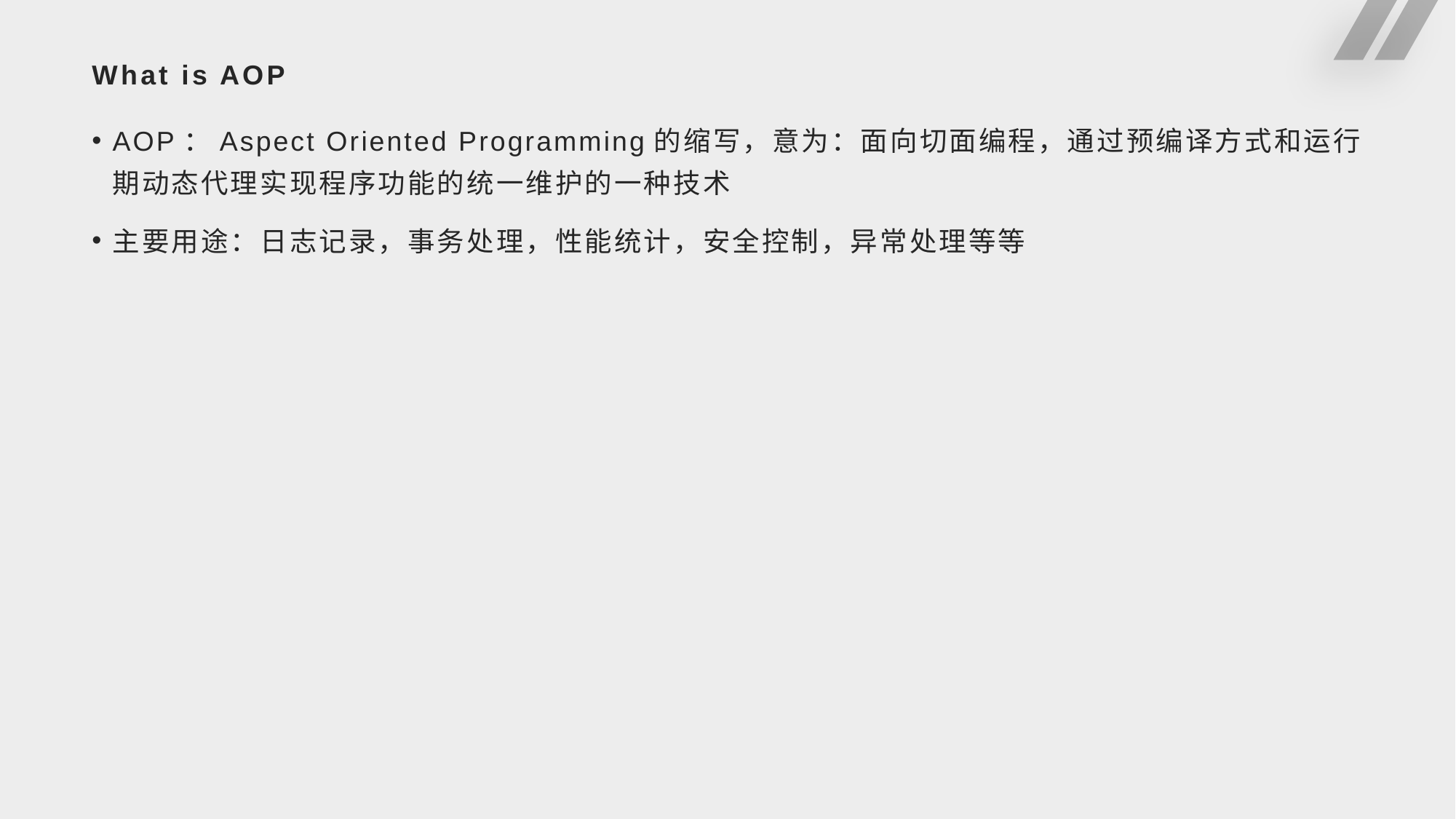

# What is AOP
AOP：Aspect Oriented Programming的缩写，意为：面向切面编程，通过预编译方式和运行期动态代理实现程序功能的统一维护的一种技术
主要用途：日志记录，事务处理，性能统计，安全控制，异常处理等等